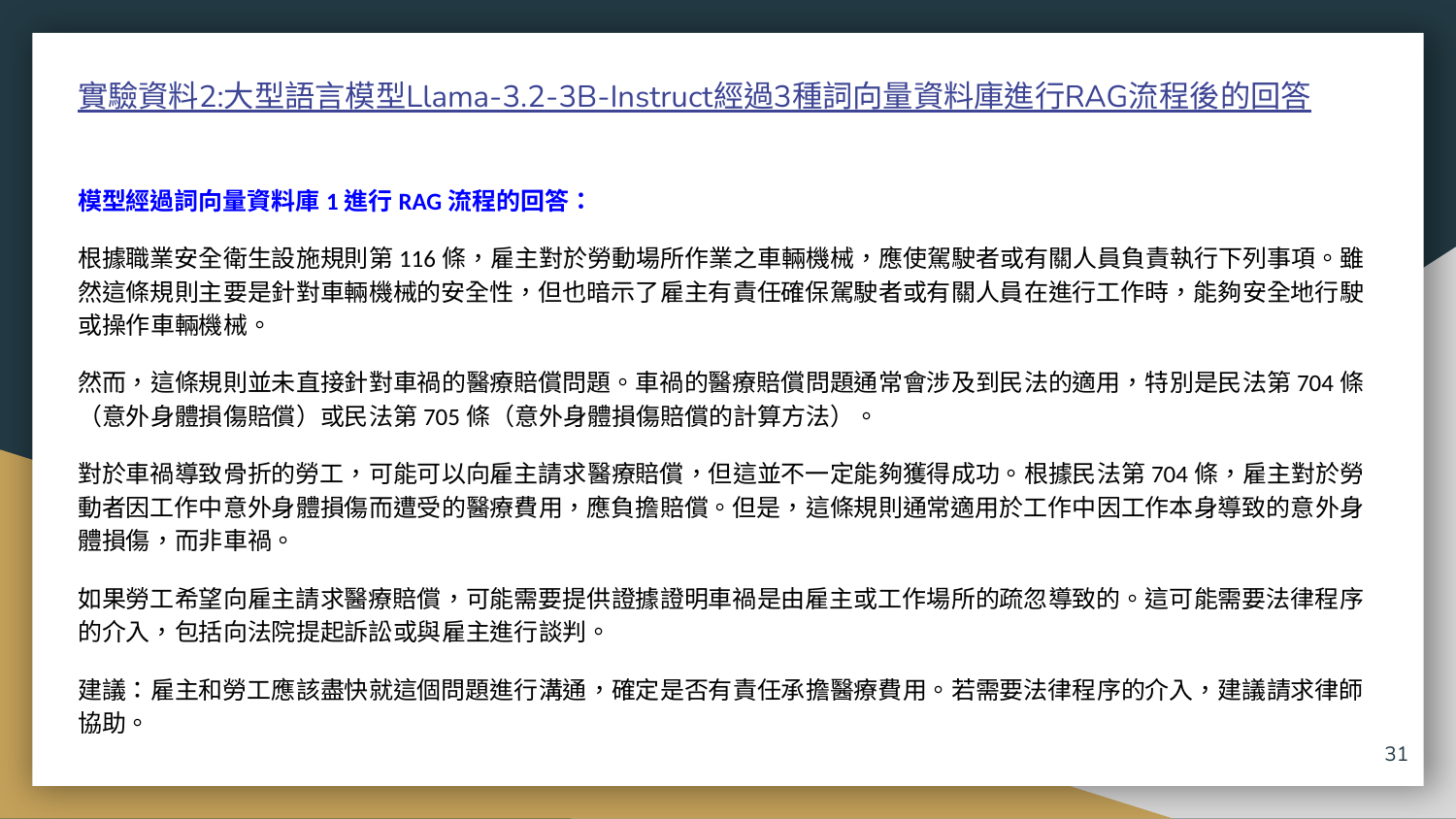

# 實驗資料2:大型語言模型Llama-3.2-3B-Instruct經過3種詞向量資料庫進行RAG流程後的回答
模型經過詞向量資料庫1進行RAG流程的回答：
根據職業安全衛生設施規則第116條，雇主對於勞動場所作業之車輛機械，應使駕駛者或有關人員負責執行下列事項。雖然這條規則主要是針對車輛機械的安全性，但也暗示了雇主有責任確保駕駛者或有關人員在進行工作時，能夠安全地行駛或操作車輛機械。
然而，這條規則並未直接針對車禍的醫療賠償問題。車禍的醫療賠償問題通常會涉及到民法的適用，特別是民法第704條（意外身體損傷賠償）或民法第705條（意外身體損傷賠償的計算方法）。
對於車禍導致骨折的勞工，可能可以向雇主請求醫療賠償，但這並不一定能夠獲得成功。根據民法第704條，雇主對於勞動者因工作中意外身體損傷而遭受的醫療費用，應負擔賠償。但是，這條規則通常適用於工作中因工作本身導致的意外身體損傷，而非車禍。
如果勞工希望向雇主請求醫療賠償，可能需要提供證據證明車禍是由雇主或工作場所的疏忽導致的。這可能需要法律程序的介入，包括向法院提起訴訟或與雇主進行談判。
建議：雇主和勞工應該盡快就這個問題進行溝通，確定是否有責任承擔醫療費用。若需要法律程序的介入，建議請求律師協助。

31